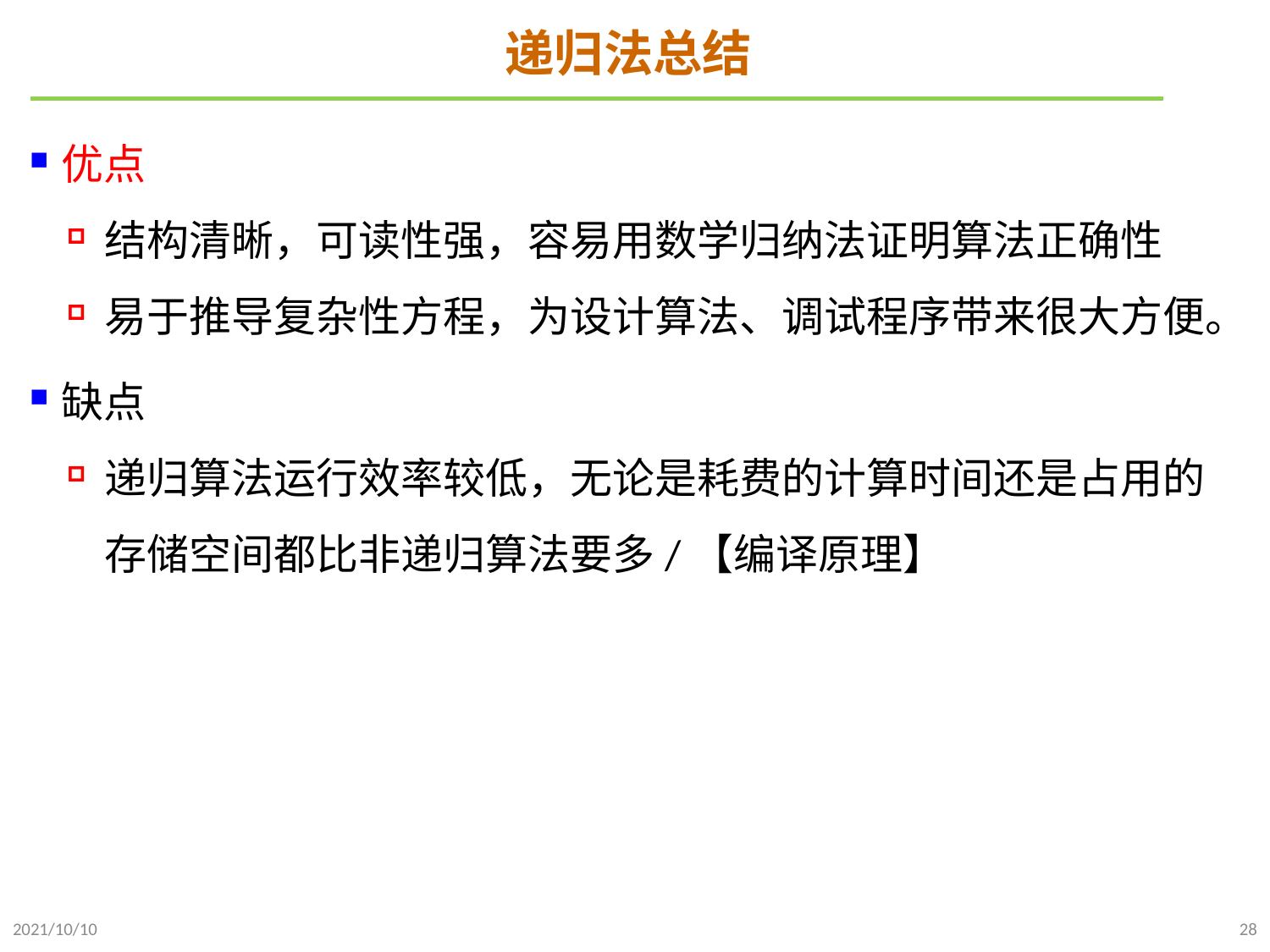

# 递归法总结
优点
结构清晰，可读性强，容易用数学归纳法证明算法正确性
易于推导复杂性方程，为设计算法、调试程序带来很大方便。
缺点
递归算法运行效率较低，无论是耗费的计算时间还是占用的存储空间都比非递归算法要多/【编译原理】

2021/10/10
28